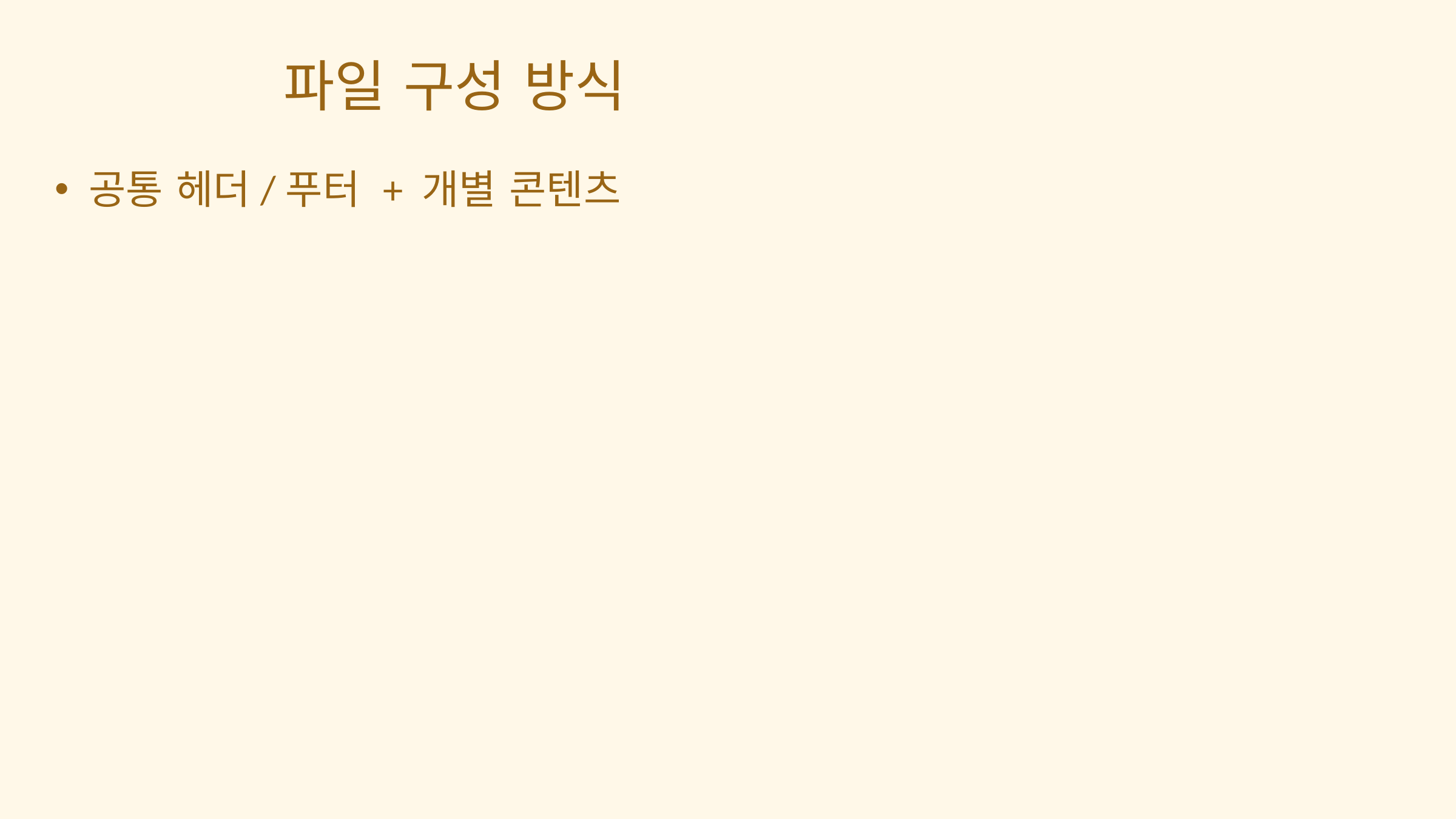

파일 구성 방식
공통 헤더/푸터 + 개별 콘텐츠